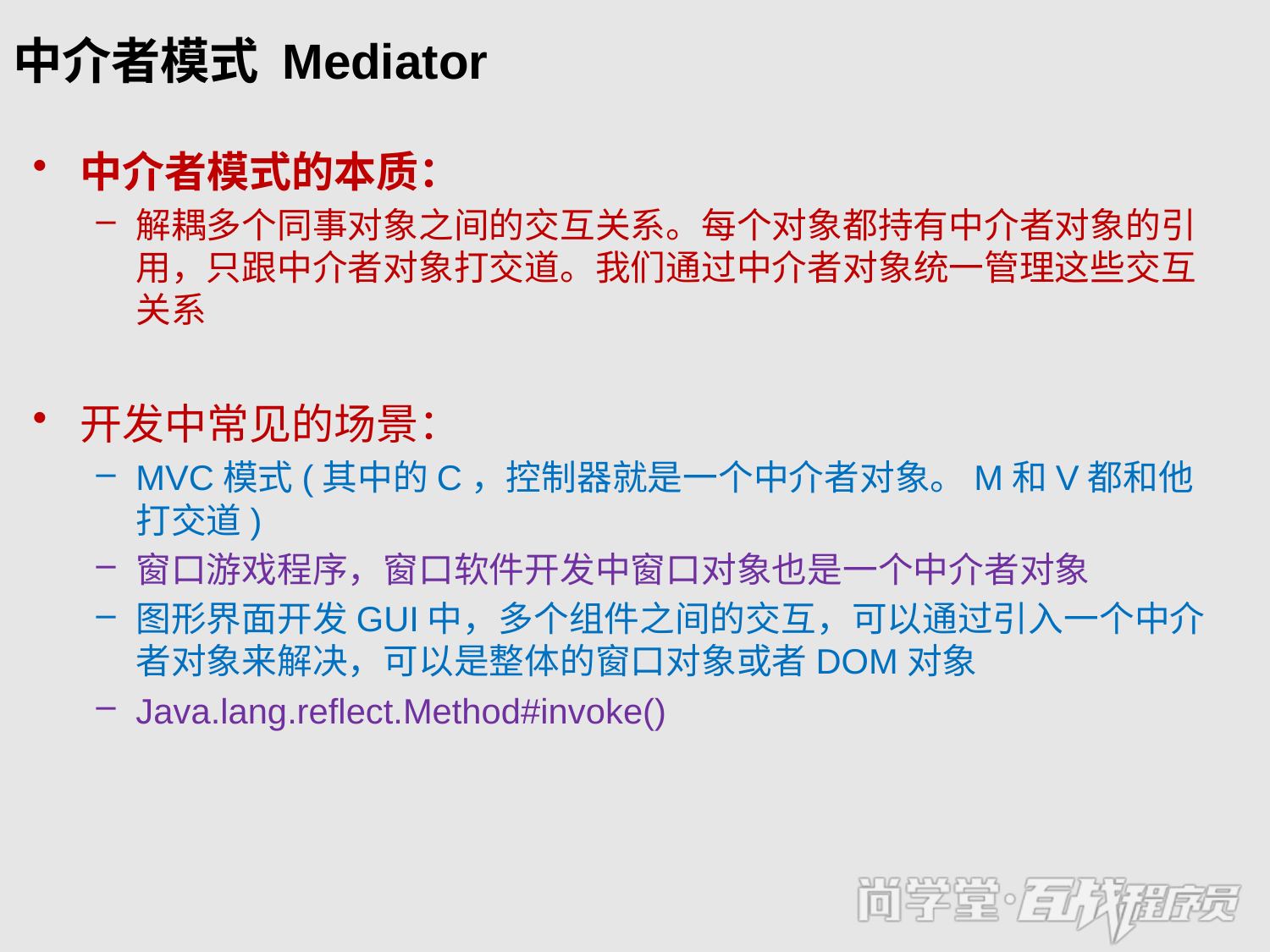

# 中介者模式 Mediator
中介者模式的本质：
解耦多个同事对象之间的交互关系。每个对象都持有中介者对象的引用，只跟中介者对象打交道。我们通过中介者对象统一管理这些交互关系

开发中常见的场景：
MVC模式(其中的C，控制器就是一个中介者对象。M和V都和他打交道)
窗口游戏程序，窗口软件开发中窗口对象也是一个中介者对象
图形界面开发GUI中，多个组件之间的交互，可以通过引入一个中介者对象来解决，可以是整体的窗口对象或者DOM对象
Java.lang.reflect.Method#invoke()